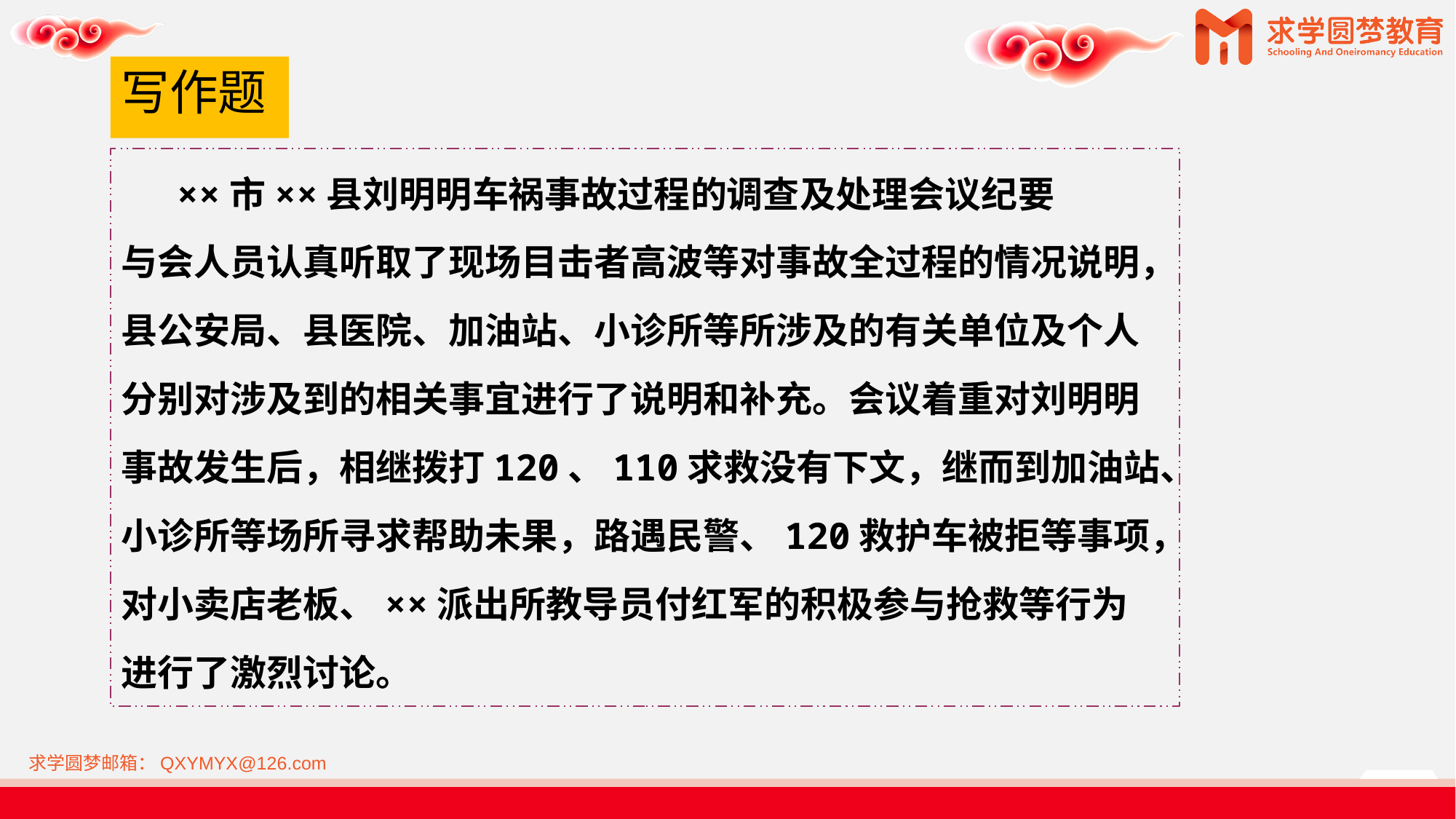

# 写作题
      ××市××县刘明明车祸事故过程的调查及处理会议纪要
与会人员认真听取了现场目击者高波等对事故全过程的情况说明，
县公安局、县医院、加油站、小诊所等所涉及的有关单位及个人
分别对涉及到的相关事宜进行了说明和补充。会议着重对刘明明
事故发生后，相继拨打120、110求救没有下文，继而到加油站、
小诊所等场所寻求帮助未果，路遇民警、120救护车被拒等事项，
对小卖店老板、××派出所教导员付红军的积极参与抢救等行为
进行了激烈讨论。